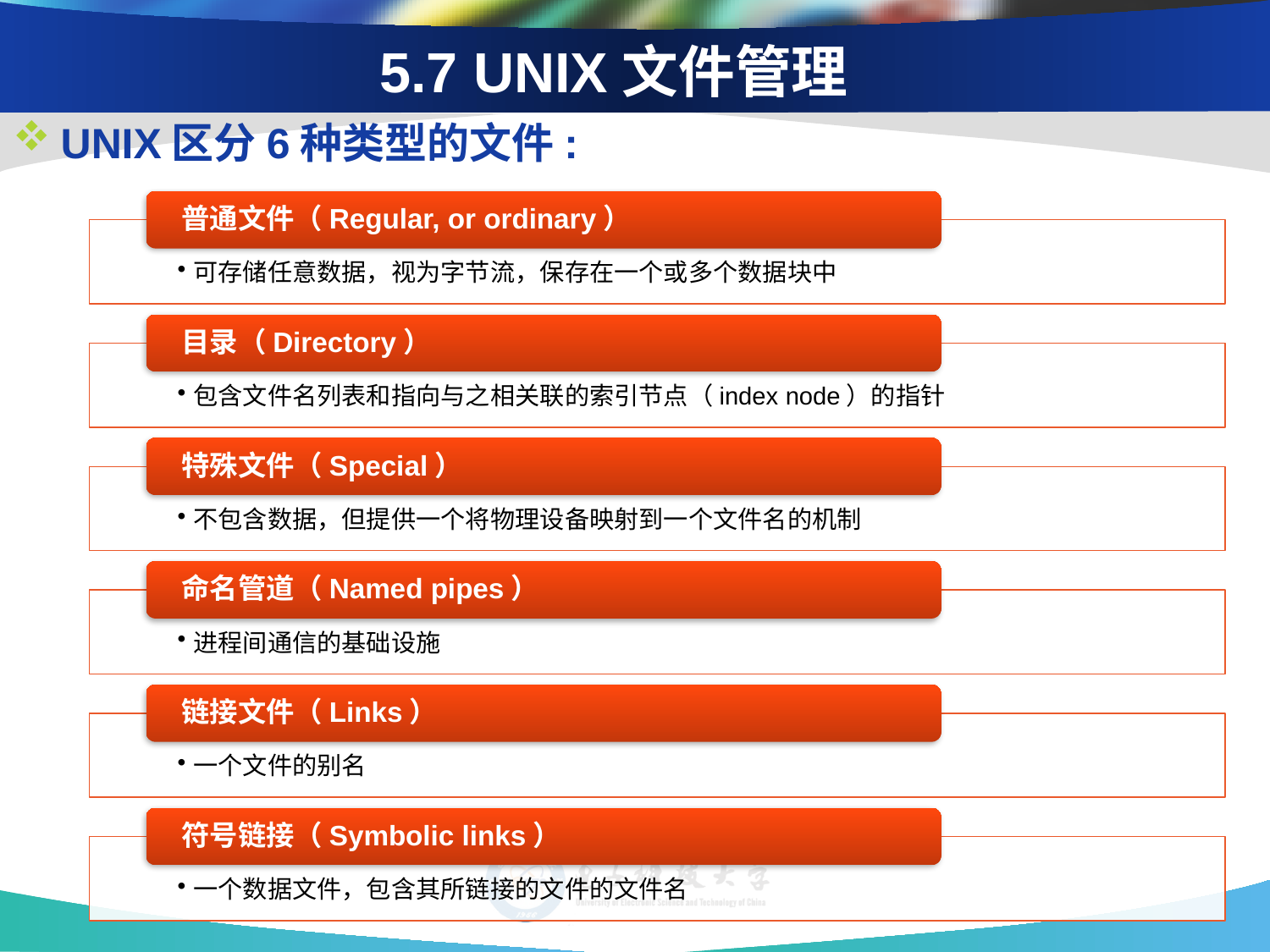

5.7 UNIX文件管理
UNIX区分6种类型的文件:
可存储任意数据，视为字节流，保存在一个或多个数据块中
普通文件（Regular, or ordinary）
包含文件名列表和指向与之相关联的索引节点（index node）的指针
目录（Directory）
不包含数据，但提供一个将物理设备映射到一个文件名的机制
特殊文件（Special）
进程间通信的基础设施
命名管道（Named pipes）
一个文件的别名
链接文件（Links）
一个数据文件，包含其所链接的文件的文件名
符号链接（Symbolic links）